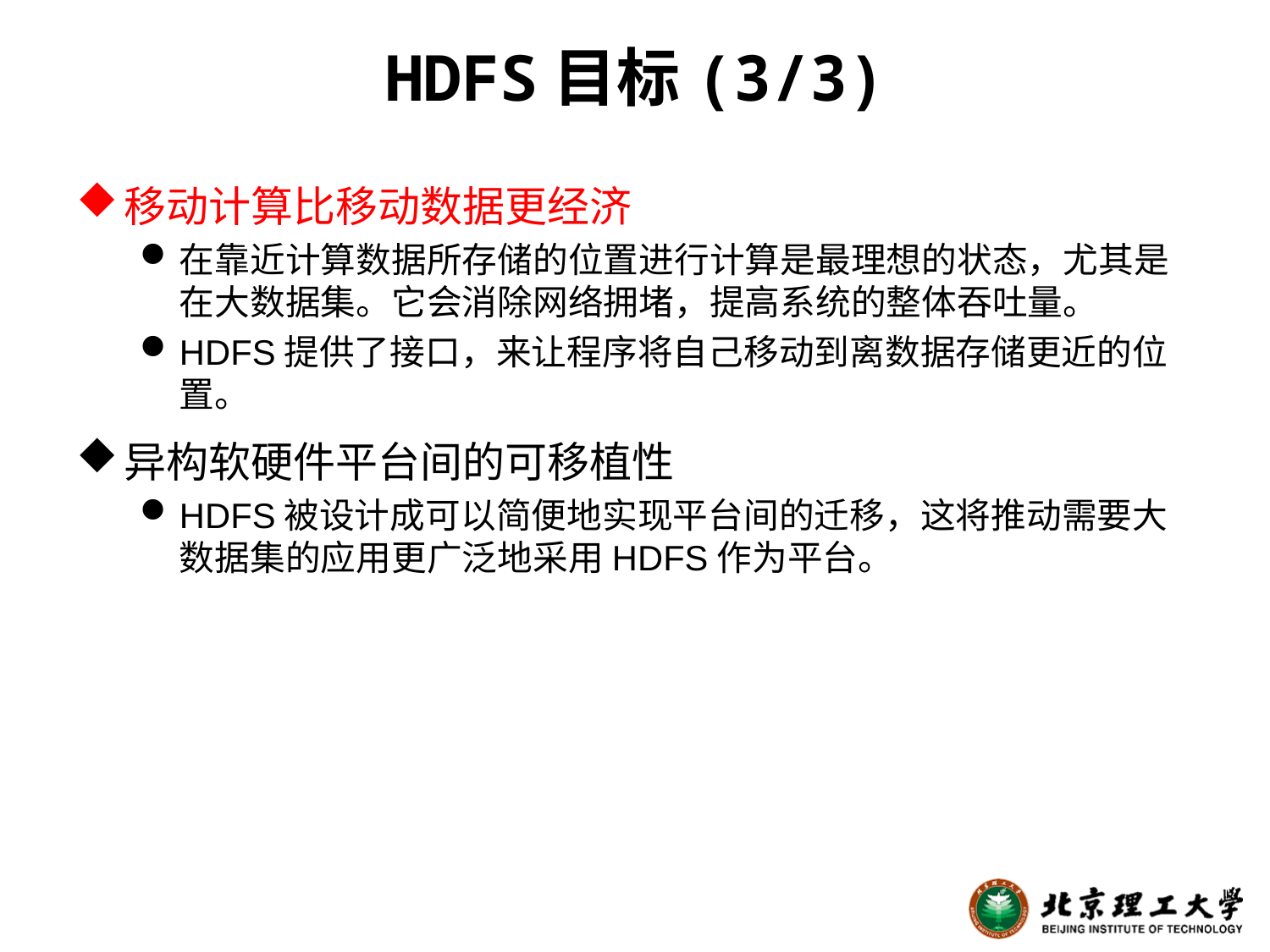

# HDFS目标(3/3)
移动计算比移动数据更经济
在靠近计算数据所存储的位置进行计算是最理想的状态，尤其是在大数据集。它会消除网络拥堵，提高系统的整体吞吐量。
HDFS提供了接口，来让程序将自己移动到离数据存储更近的位置。
异构软硬件平台间的可移植性
HDFS被设计成可以简便地实现平台间的迁移，这将推动需要大数据集的应用更广泛地采用HDFS作为平台。